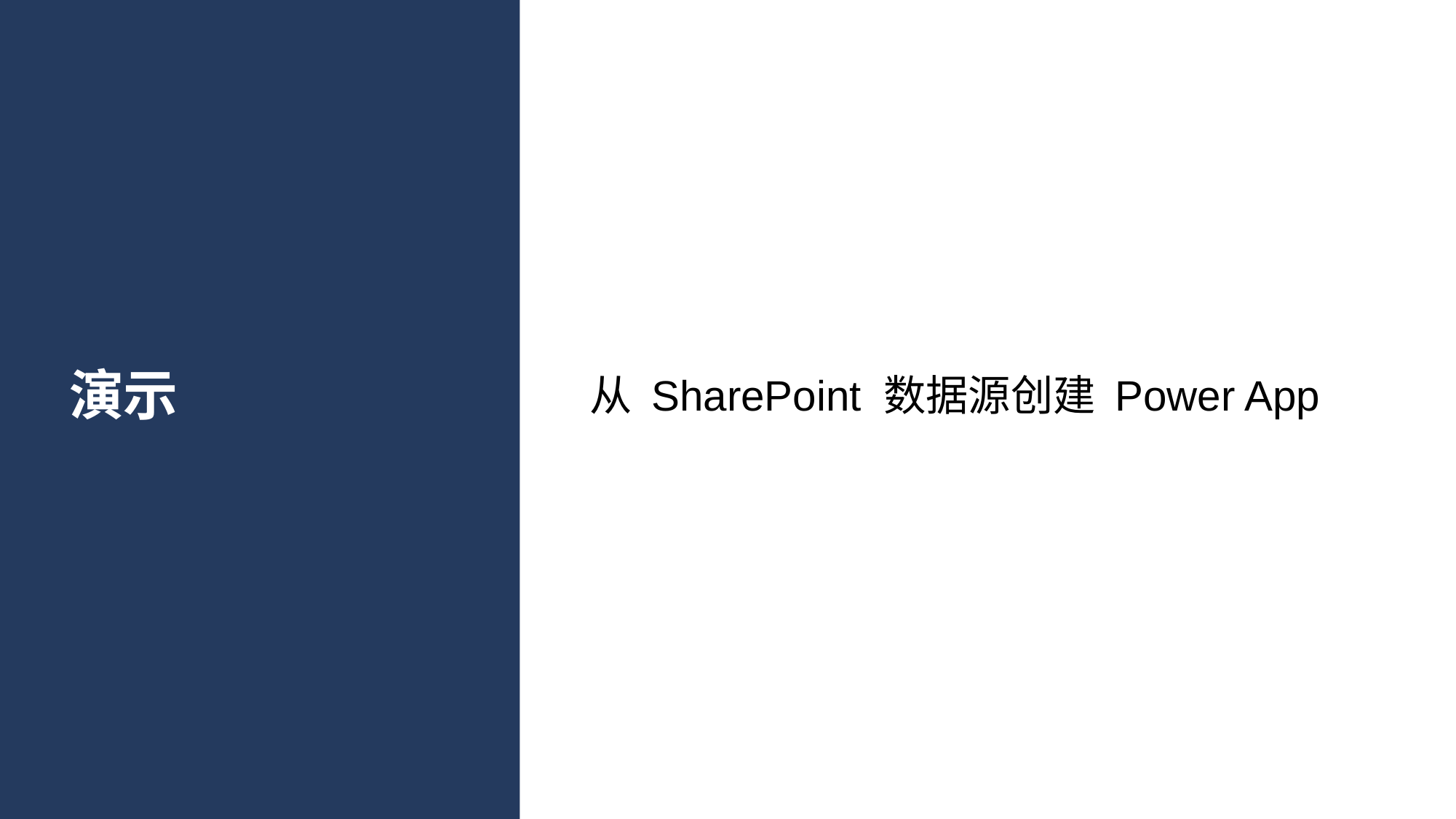

# 演示
从 SharePoint 数据源创建 Power App